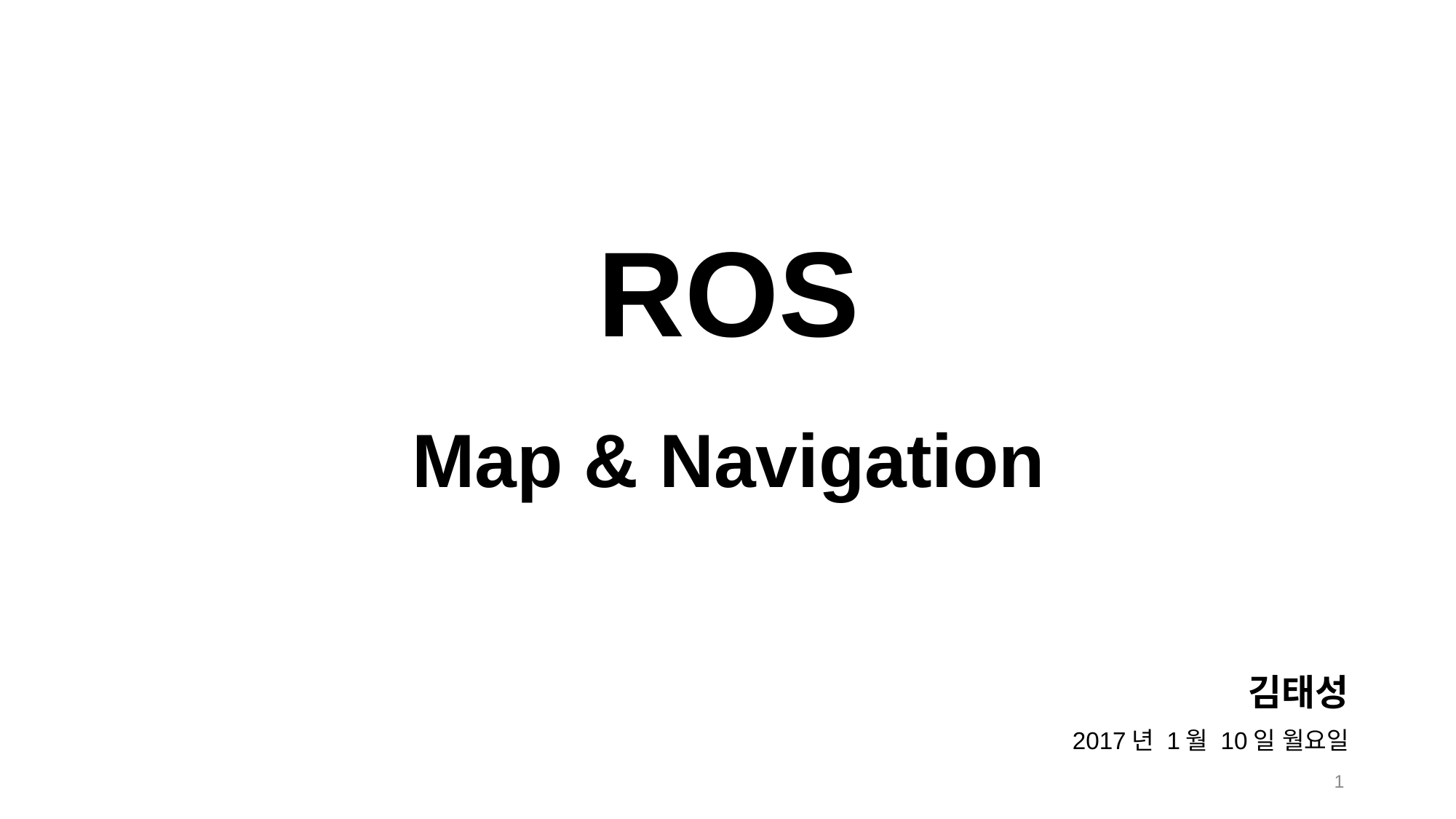

# ROS Map & Navigation

김태성
2017년 1월 10일 월요일
1